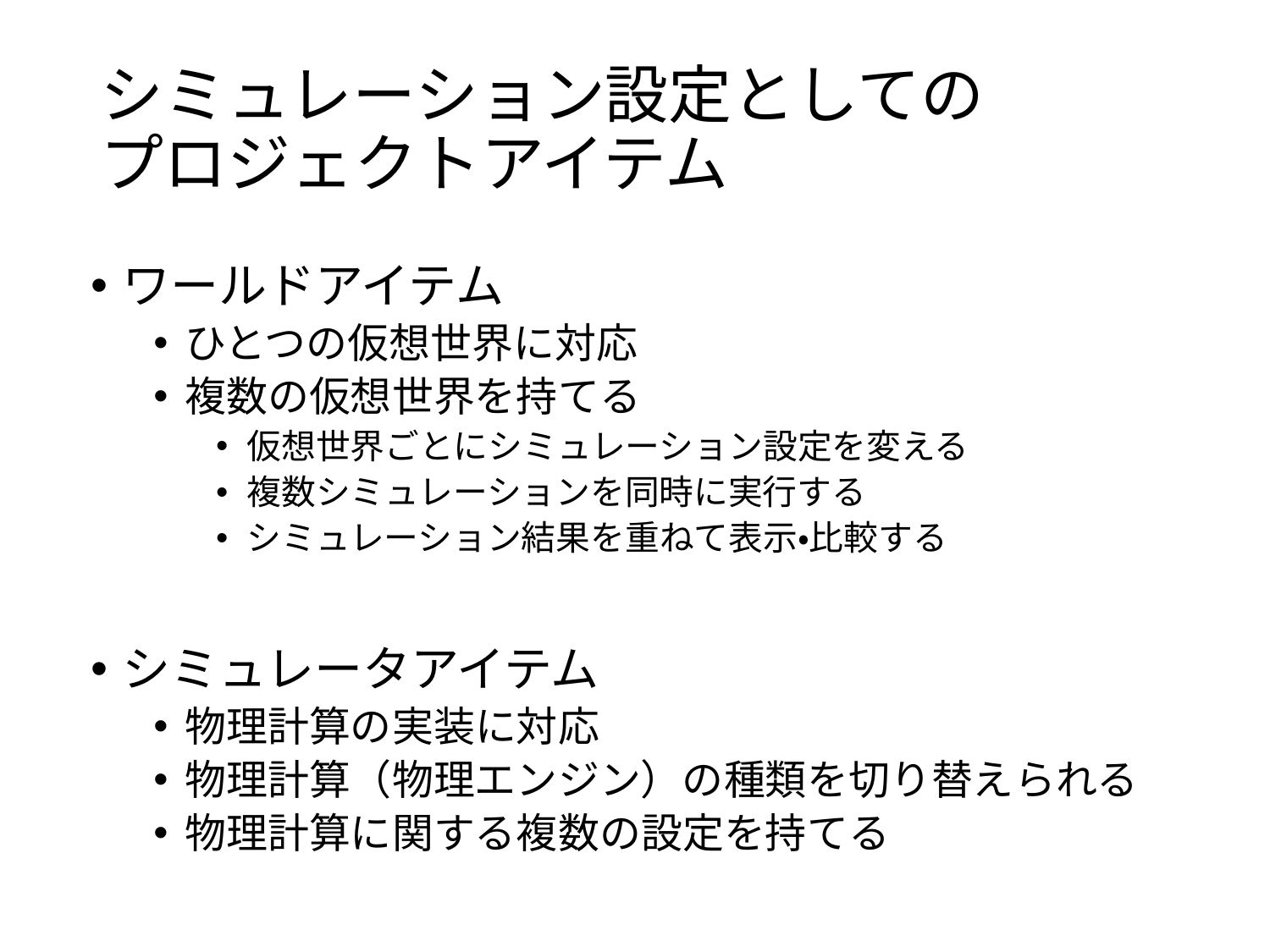

# シミュレーション設定としての プロジェクトアイテム
ワールドアイテム
ひとつの仮想世界に対応
複数の仮想世界を持てる
仮想世界ごとにシミュレーション設定を変える
複数シミュレーションを同時に実行する
シミュレーション結果を重ねて表示・比較する

シミュレータアイテム
物理計算の実装に対応
物理計算（物理エンジン）の種類を切り替えられる
物理計算に関する複数の設定を持てる